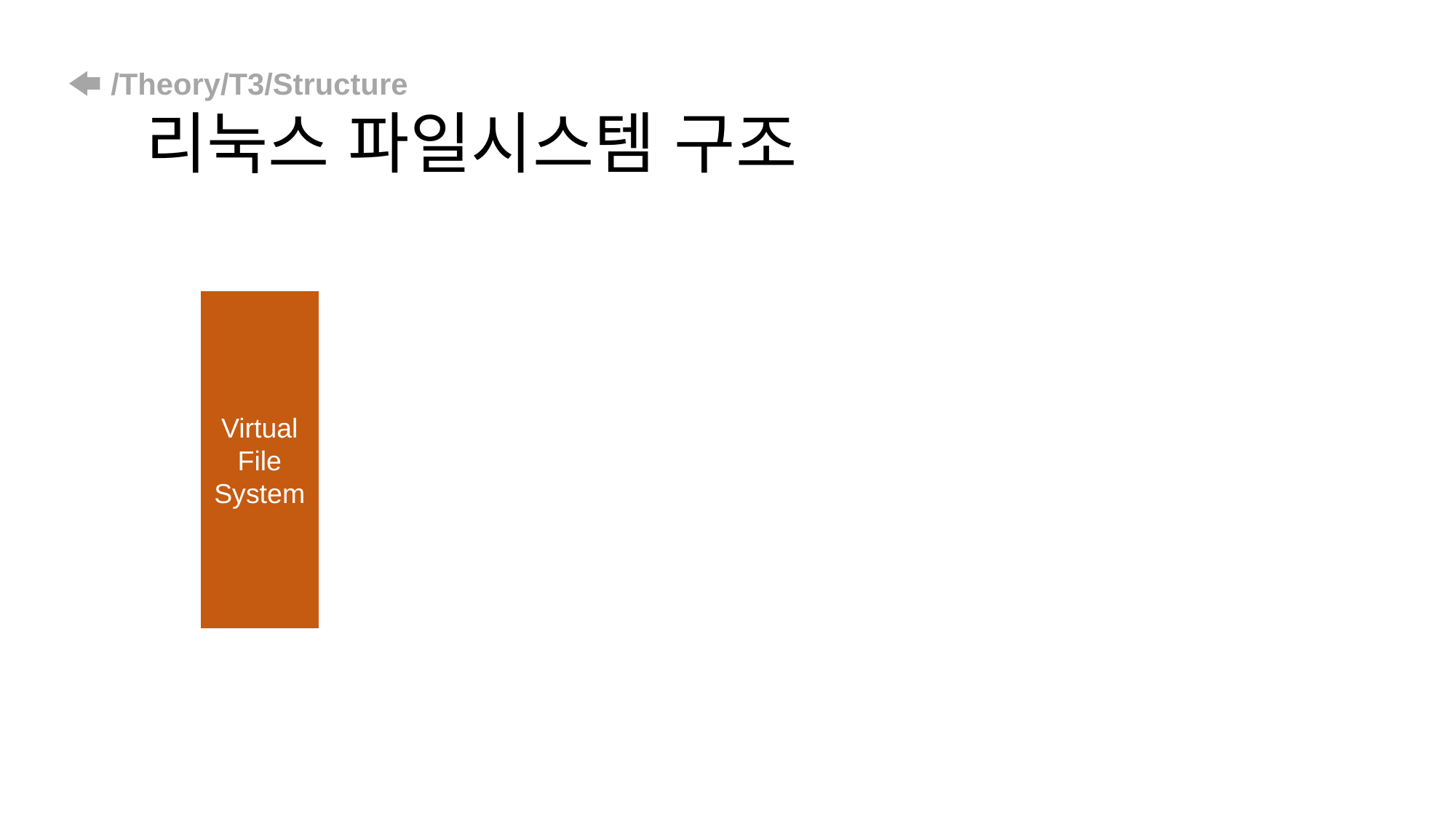

# /Theory/T3/Structure 리눅스 파일시스템 구조

Virtual
File System